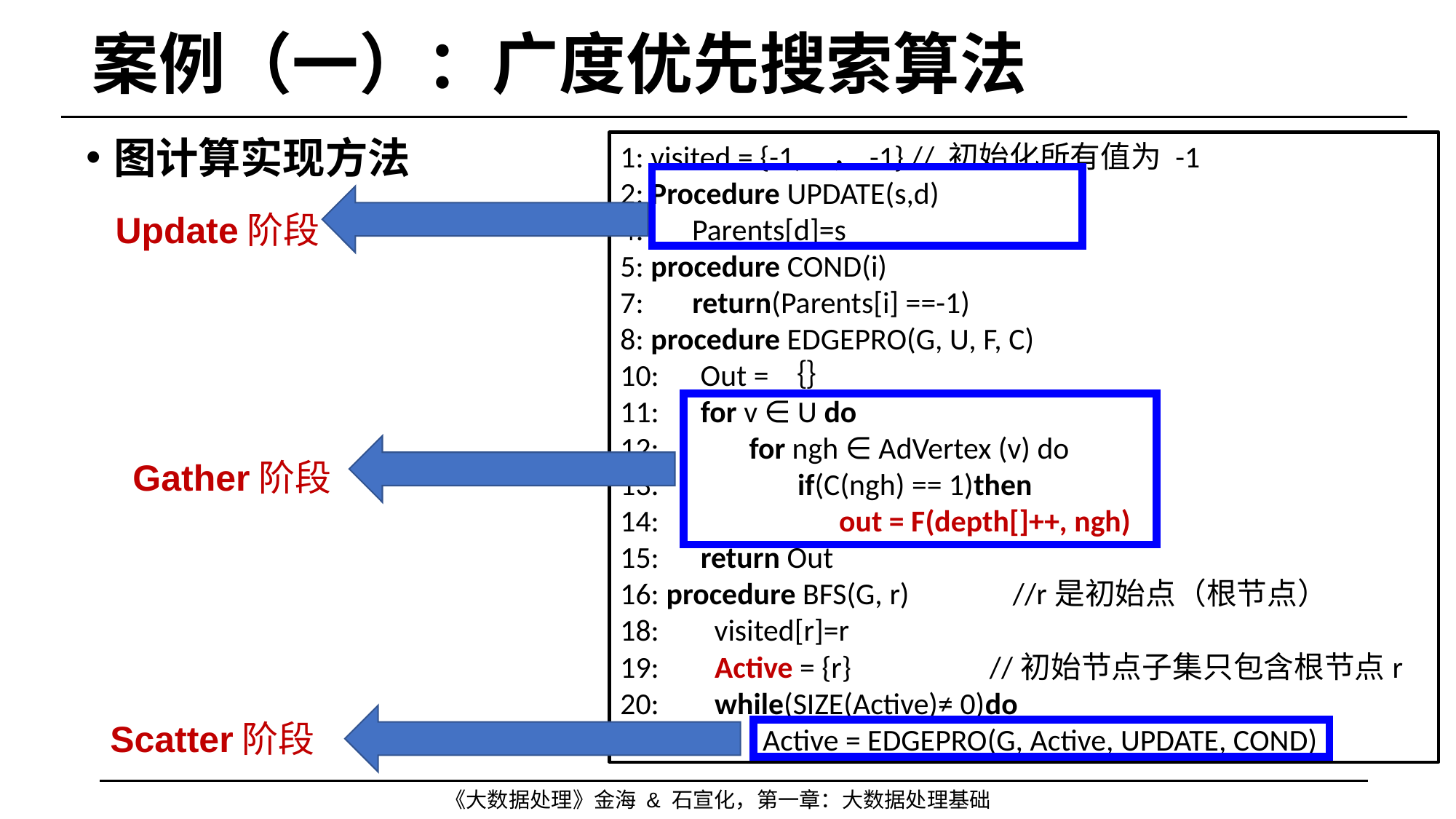

# 案例（一）：广度优先搜索算法
图计算实现方法
1: visited = {-1,...，-1} // 初始化所有值为 -1
2: Procedure UPDATE(s,d)
4:       Parents[d]=s
5: procedure COND(i)
7:       return(Parents[i] ==-1)
8: procedure EDGEPRO(G, U, F, C)
10:      Out =｛｝
11:      for v ∈ U do
12:             for ngh ∈ AdVertex (v) do
13:                    if(C(ngh) == 1)then
14:                          out = F(depth[]++, ngh)
15:      return Out
16: procedure BFS(G, r)               //r是初始点（根节点）
18:        visited[r]=r
19:        Active = {r}                    //初始节点子集只包含根节点r
20:        while(SIZE(Active)≠ 0)do
21:               Active = EDGEPRO(G, Active, UPDATE, COND)

Update阶段

Gather阶段

Scatter阶段